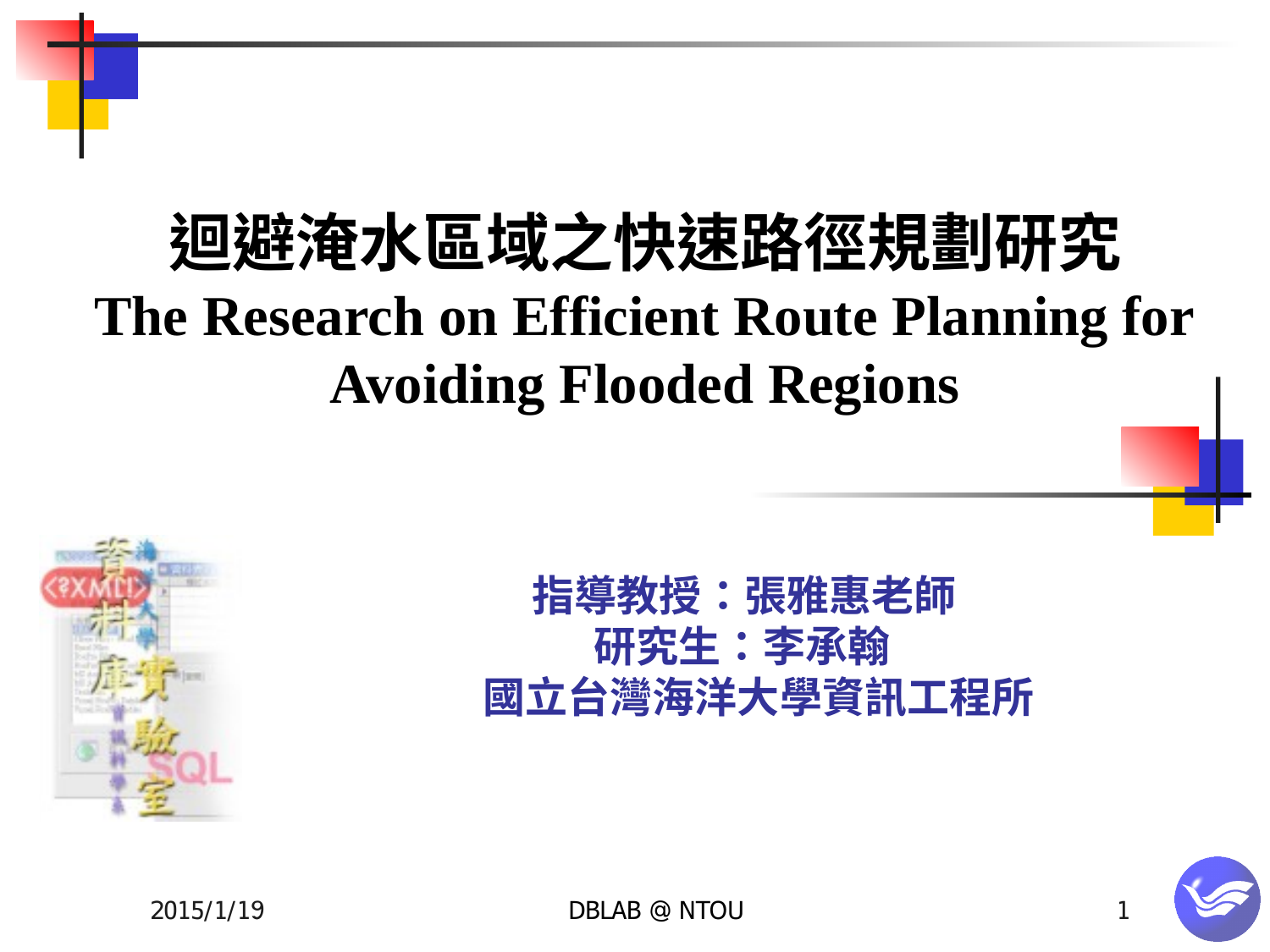

# 迴避淹水區域之快速路徑規劃研究 The Research on Efficient Route Planning for Avoiding Flooded Regions
指導教授：張雅惠老師
研究生：李承翰
   國立台灣海洋大學資訊工程所

2015/1/19
DBLAB @ NTOU
1